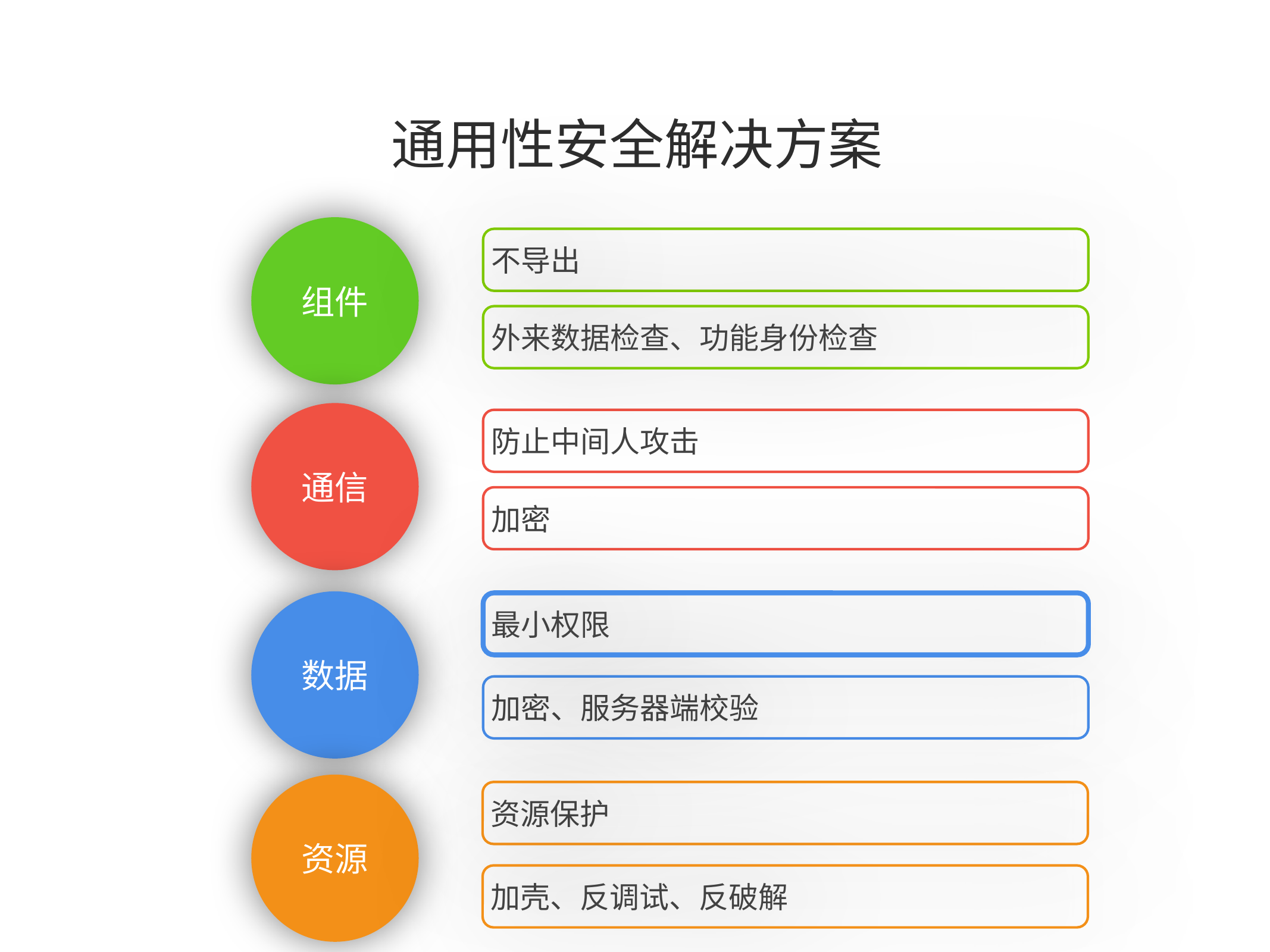

# 通用性安全解决方案
组件
不导出
外来数据检查、功能身份检查
通信
防止中间人攻击
加密
数据
最小权限
加密、服务器端校验
资源
资源保护
加壳、反调试、反破解